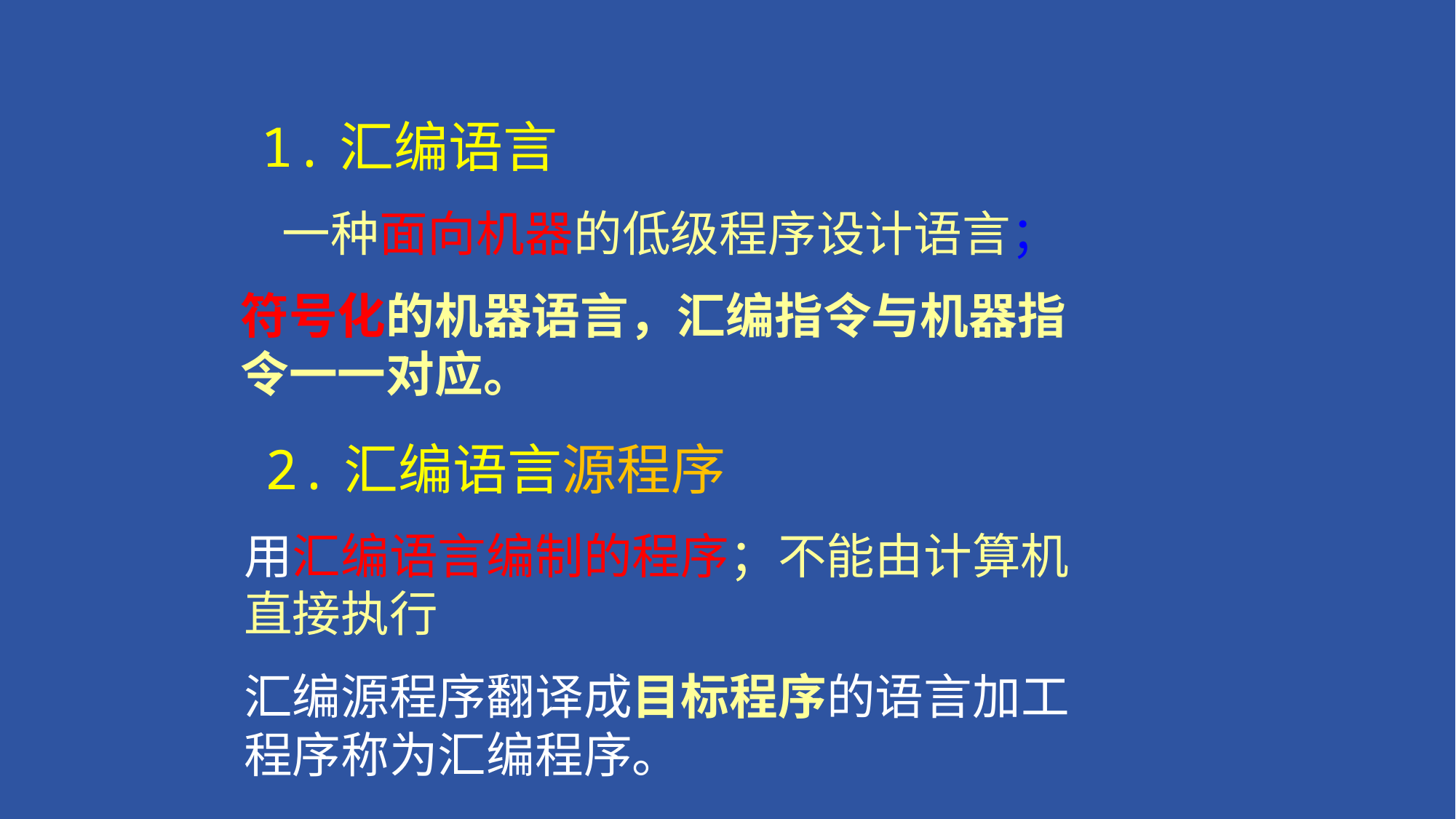

1.汇编语言
一种面向机器的低级程序设计语言；
符号化的机器语言，汇编指令与机器指令一一对应。
2.汇编语言源程序
用汇编语言编制的程序；不能由计算机直接执行
汇编源程序翻译成目标程序的语言加工程序称为汇编程序。
。
57